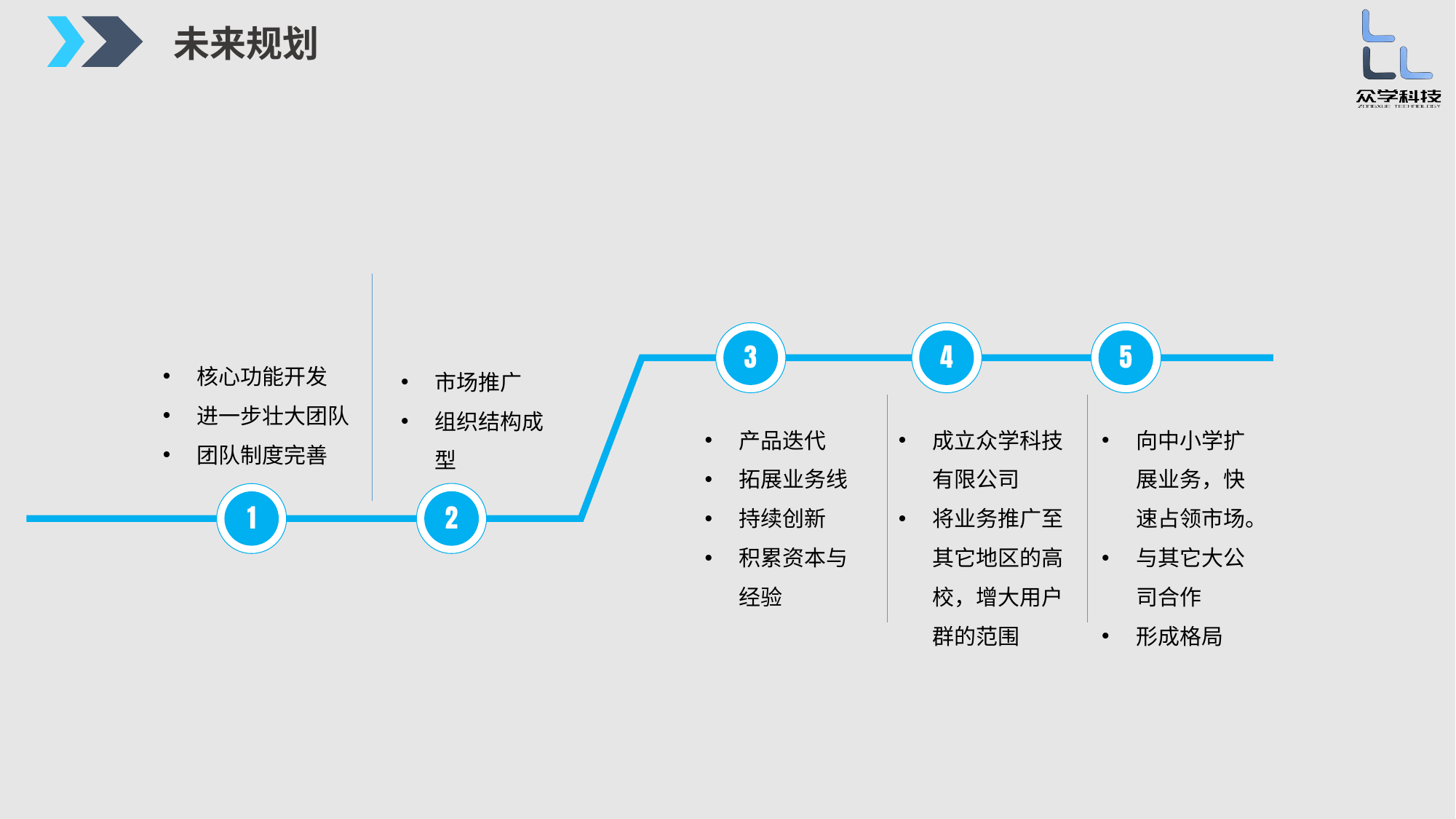

未来规划

3

4

5
核心功能开发
进一步壮大团队
团队制度完善
市场推广
组织结构成型

产品迭代
拓展业务线
持续创新
积累资本与经验

成立众学科技有限公司
将业务推广至其它地区的高校，增大用户群的范围
向中小学扩展业务，快速占领市场。
与其它大公司合作
形成格局

2

1